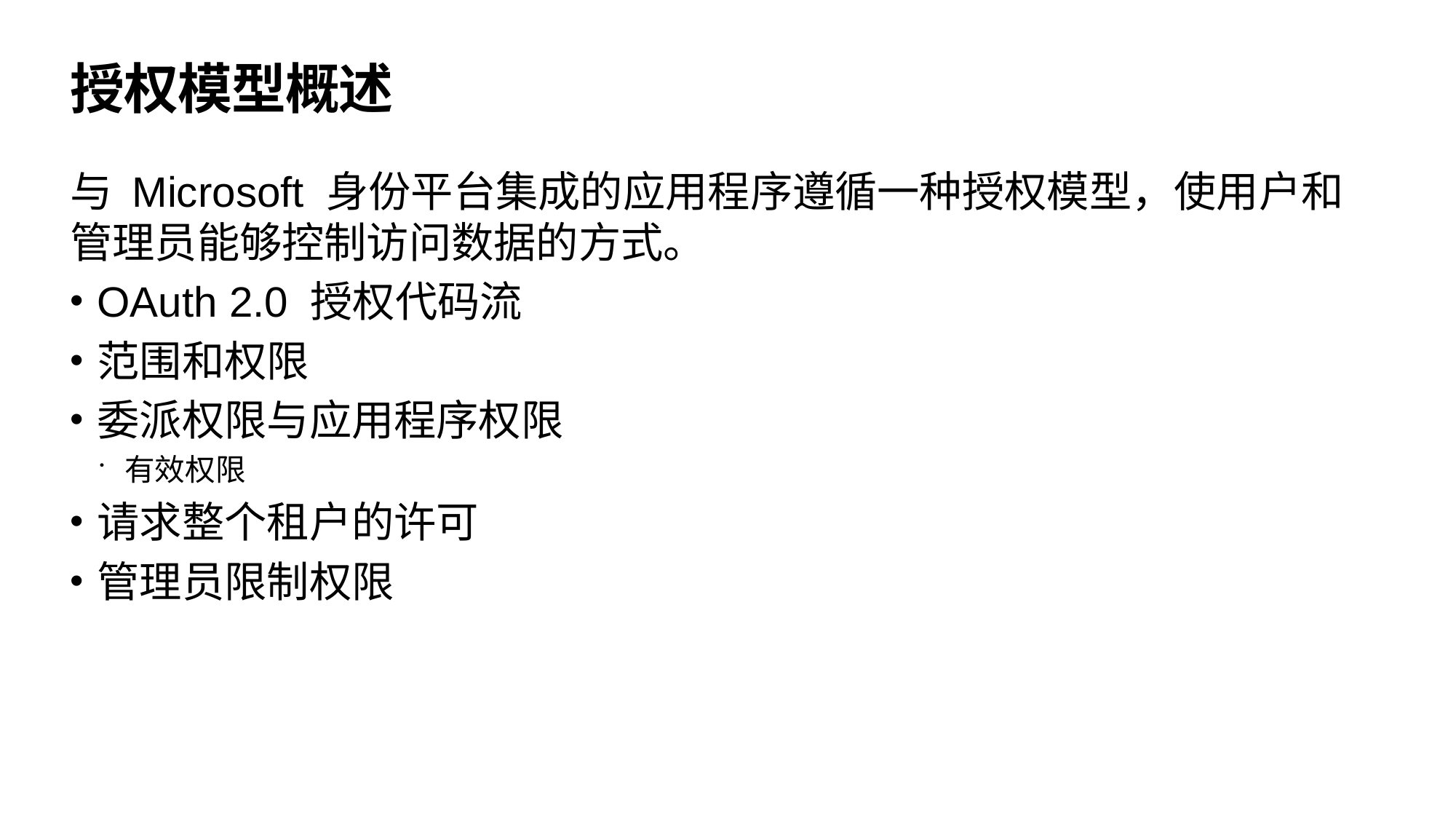

# 授权模型概述
与 Microsoft 身份平台集成的应用程序遵循一种授权模型，使用户和管理员能够控制访问数据的方式。
OAuth 2.0 授权代码流
范围和权限
委派权限与应用程序权限
有效权限
请求整个租户的许可
管理员限制权限